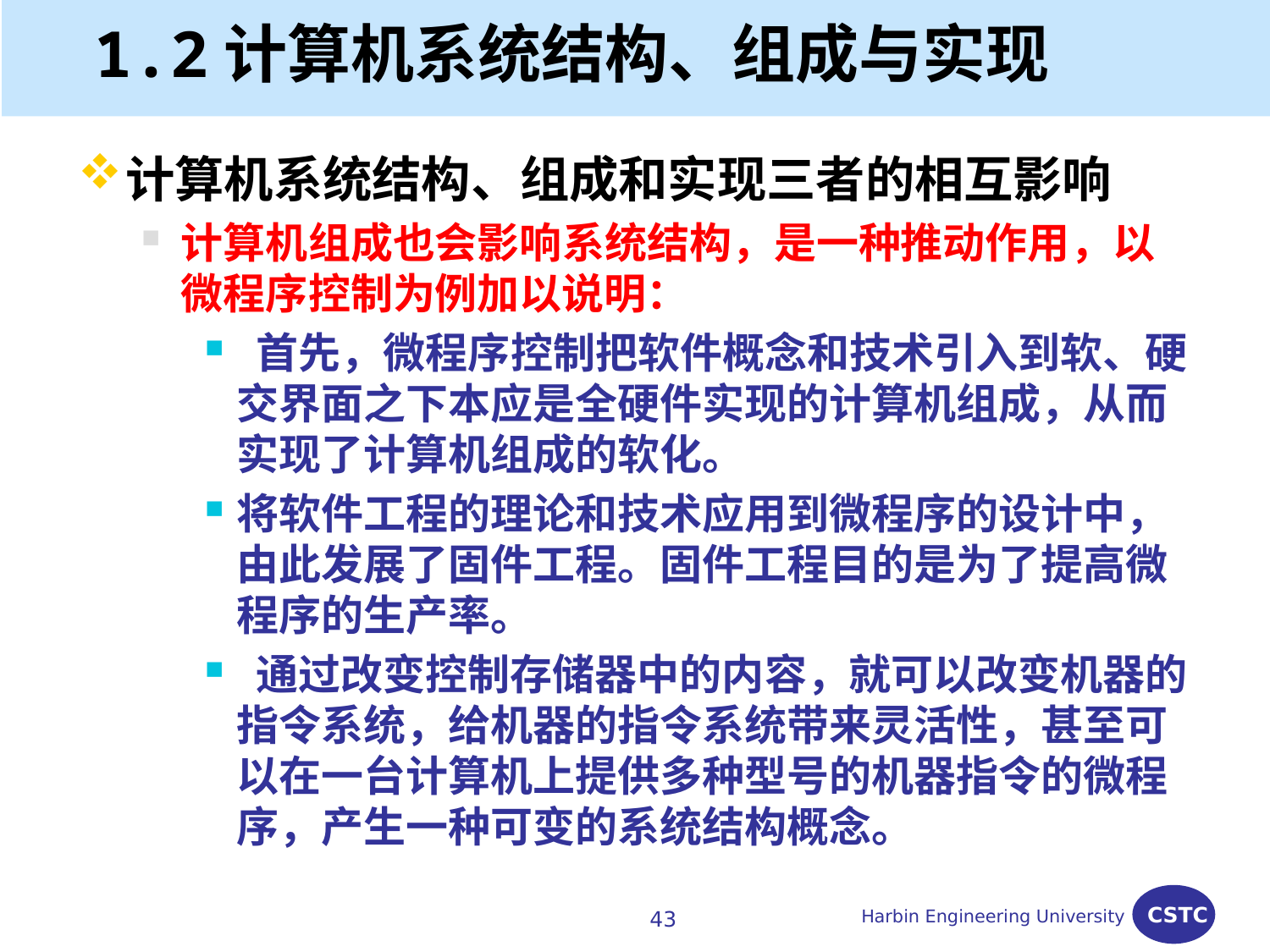

# 1.2计算机系统结构、组成与实现
计算机系统结构、组成和实现三者的相互影响
计算机组成也会影响系统结构，是一种推动作用，以微程序控制为例加以说明：
 首先，微程序控制把软件概念和技术引入到软、硬交界面之下本应是全硬件实现的计算机组成，从而实现了计算机组成的软化。
将软件工程的理论和技术应用到微程序的设计中，由此发展了固件工程。固件工程目的是为了提高微程序的生产率。
 通过改变控制存储器中的内容，就可以改变机器的指令系统，给机器的指令系统带来灵活性，甚至可以在一台计算机上提供多种型号的机器指令的微程序，产生一种可变的系统结构概念。

43
Harbin Engineering University